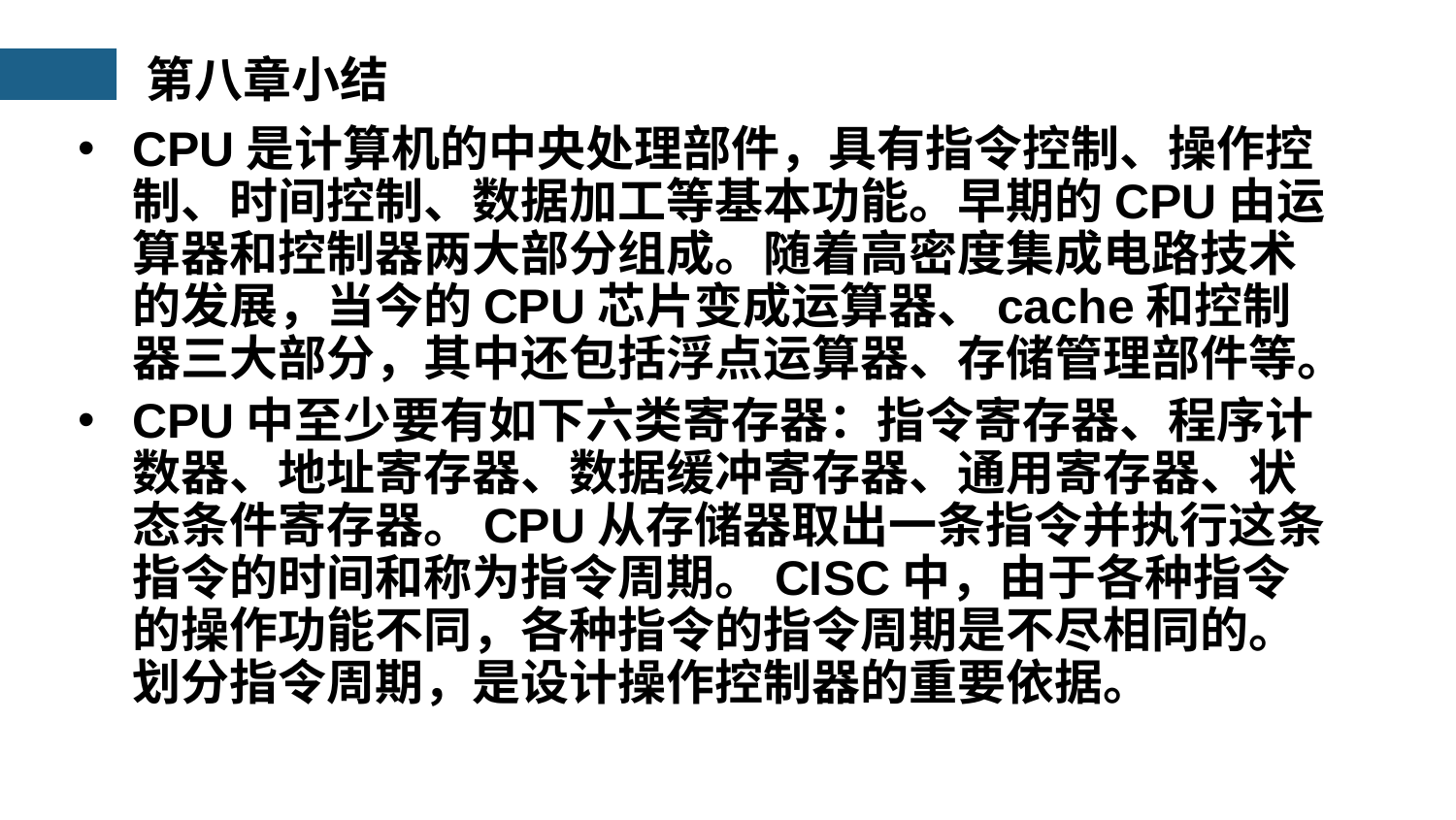

第八章小结
CPU是计算机的中央处理部件，具有指令控制、操作控制、时间控制、数据加工等基本功能。早期的CPU由运算器和控制器两大部分组成。随着高密度集成电路技术的发展，当今的CPU芯片变成运算器、cache和控制器三大部分，其中还包括浮点运算器、存储管理部件等。
CPU中至少要有如下六类寄存器：指令寄存器、程序计数器、地址寄存器、数据缓冲寄存器、通用寄存器、状态条件寄存器。CPU从存储器取出一条指令并执行这条指令的时间和称为指令周期。CISC中，由于各种指令的操作功能不同，各种指令的指令周期是不尽相同的。划分指令周期，是设计操作控制器的重要依据。